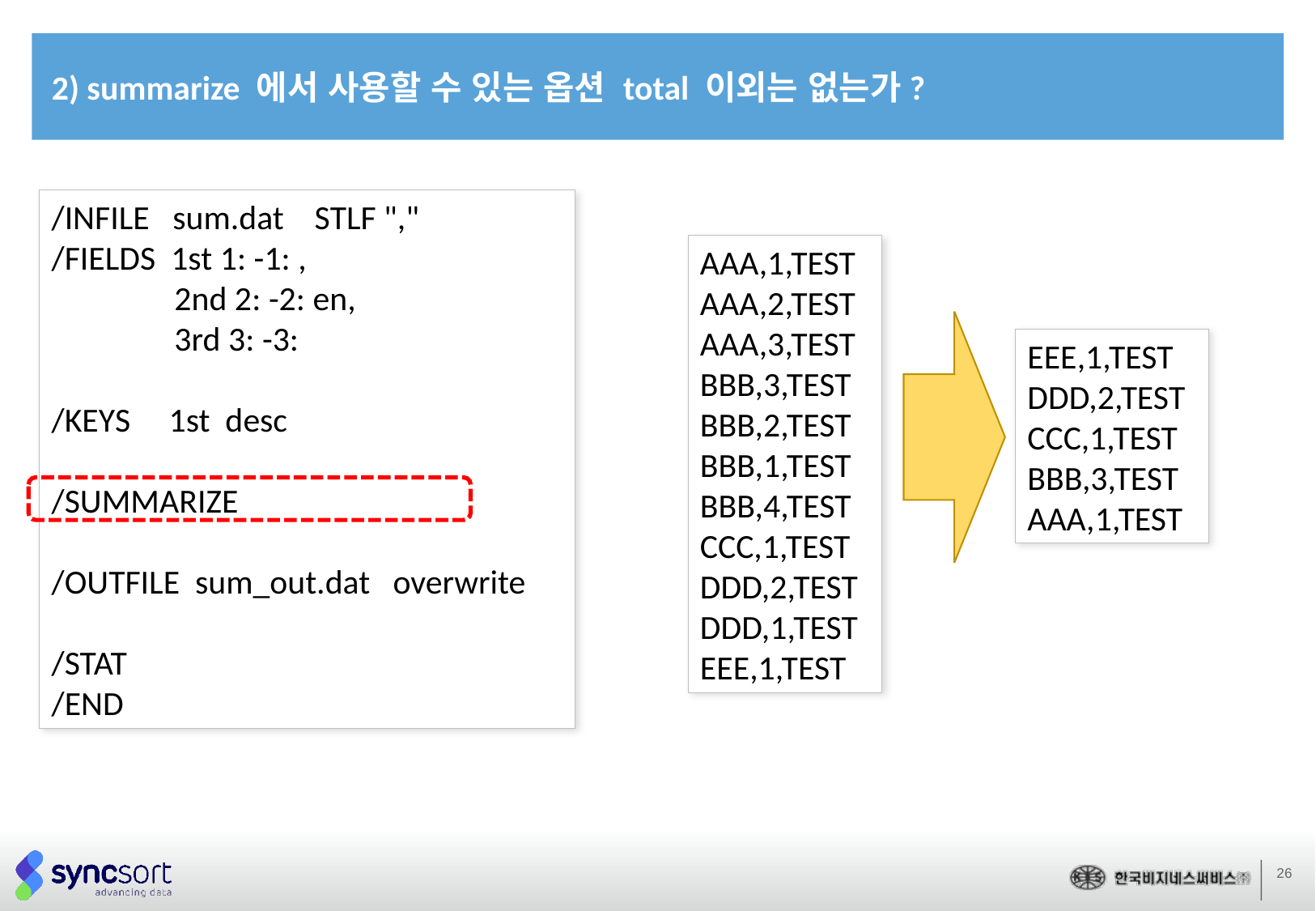

2) summarize 에서 사용할 수 있는 옵션 total 이외는 없는가?
/INFILE   sum.dat    STLF ","
/FIELDS  1st 1: -1: ,
                2nd 2: -2: en,
                3rd 3: -3:

/KEYS     1st  desc

/SUMMARIZE

/OUTFILE  sum_out.dat   overwrite

/STAT
/END
AAA,1,TEST
AAA,2,TEST
AAA,3,TEST
BBB,3,TEST
BBB,2,TEST
BBB,1,TEST
BBB,4,TEST
CCC,1,TEST
DDD,2,TEST
DDD,1,TEST
EEE,1,TEST

EEE,1,TEST
DDD,2,TEST
CCC,1,TEST
BBB,3,TEST
AAA,1,TEST